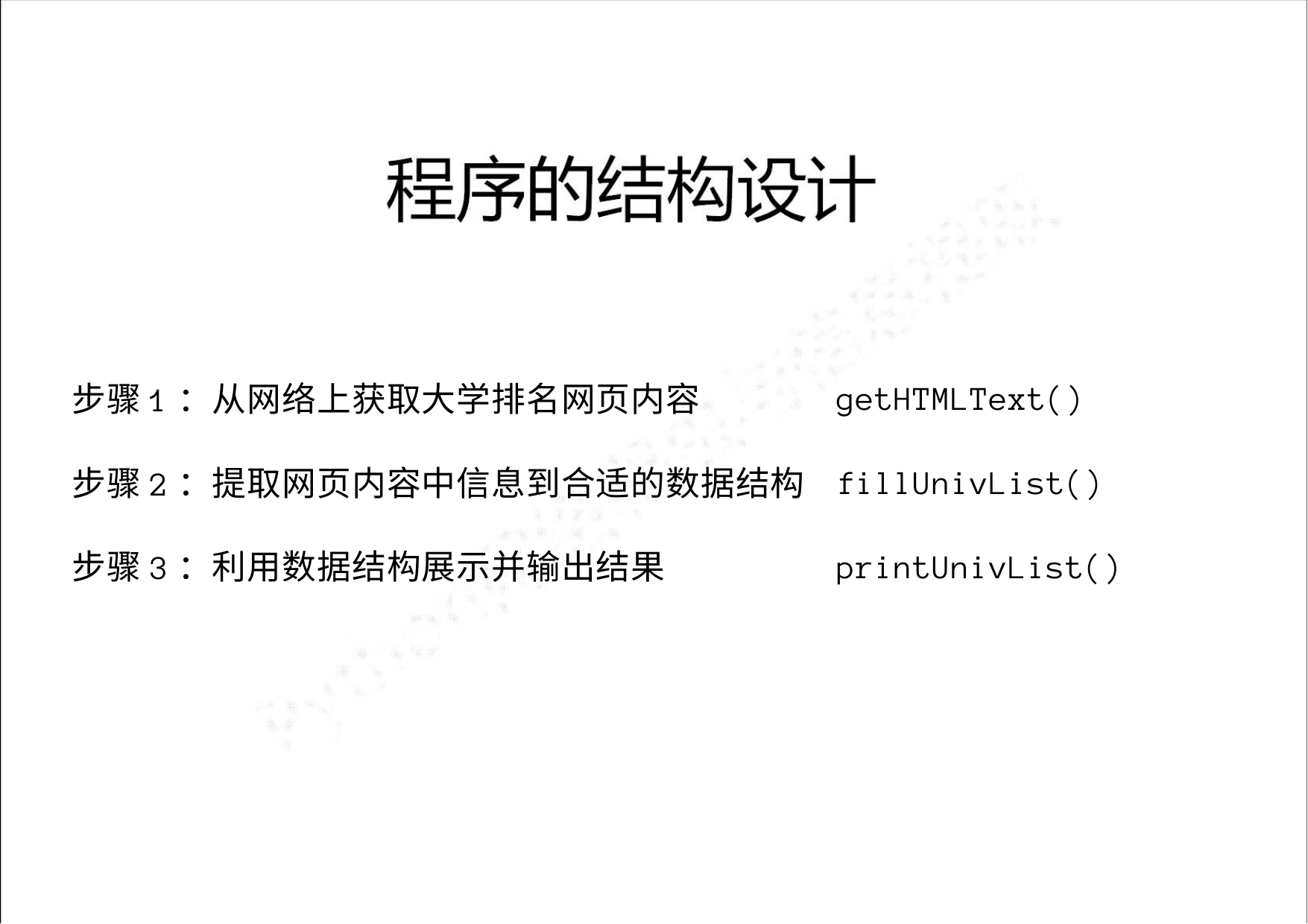

步骤1：从网络上获取大学排名网页内容
步骤2：提取网页内容中信息到合适的数据结构
步骤3：利用数据结构展示并输出结果
getHTMLText()
fillUnivList()
printUnivList()